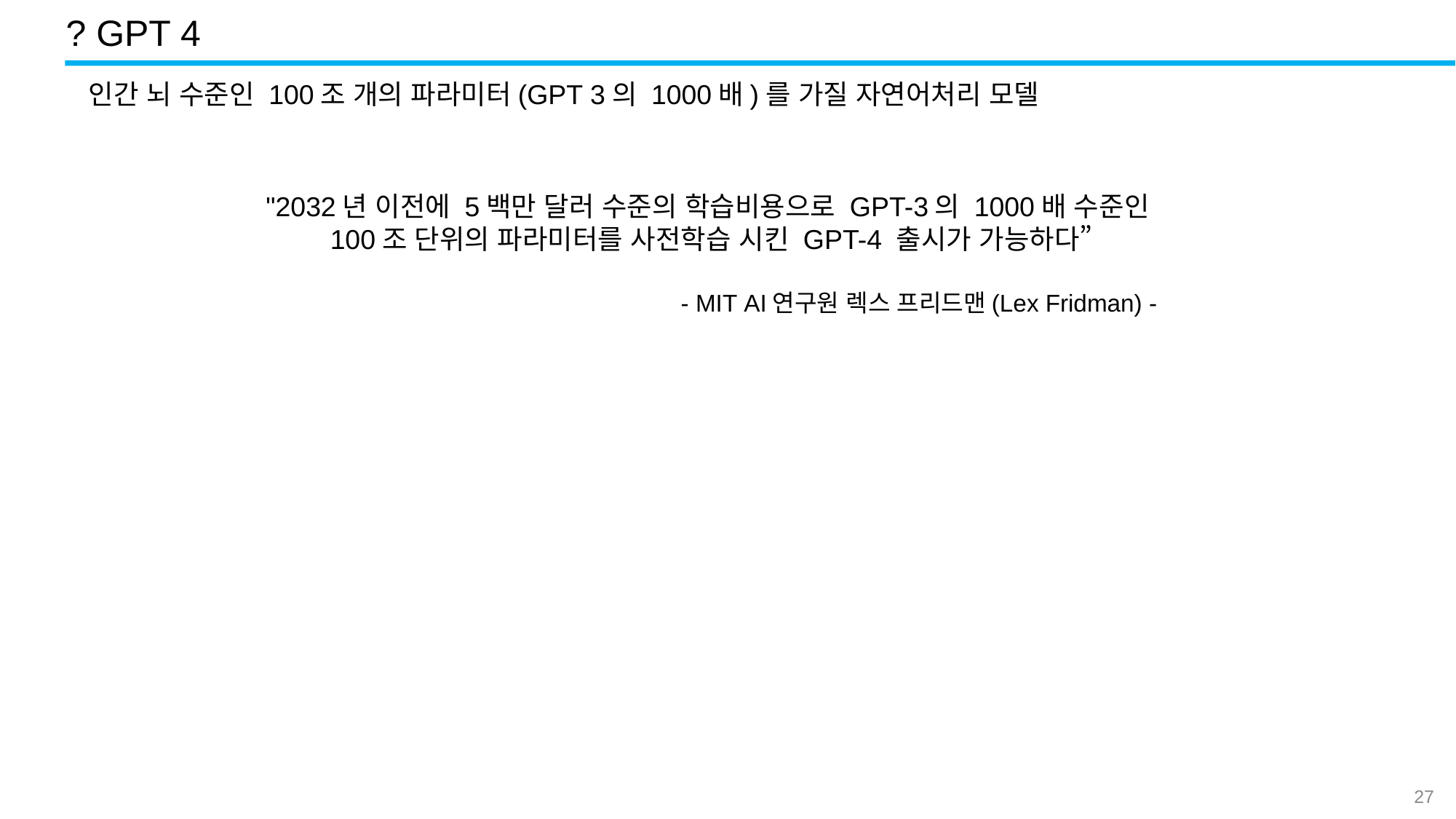

? GPT 4

인간 뇌 수준인 100조 개의 파라미터(GPT 3의 1000배)를 가질 자연어처리 모델
"2032년 이전에 5백만 달러 수준의 학습비용으로 GPT-3의 1000배 수준인
100조 단위의 파라미터를 사전학습 시킨 GPT-4 출시가 가능하다”

- MIT AI연구원 렉스 프리드맨(Lex Fridman) -
27